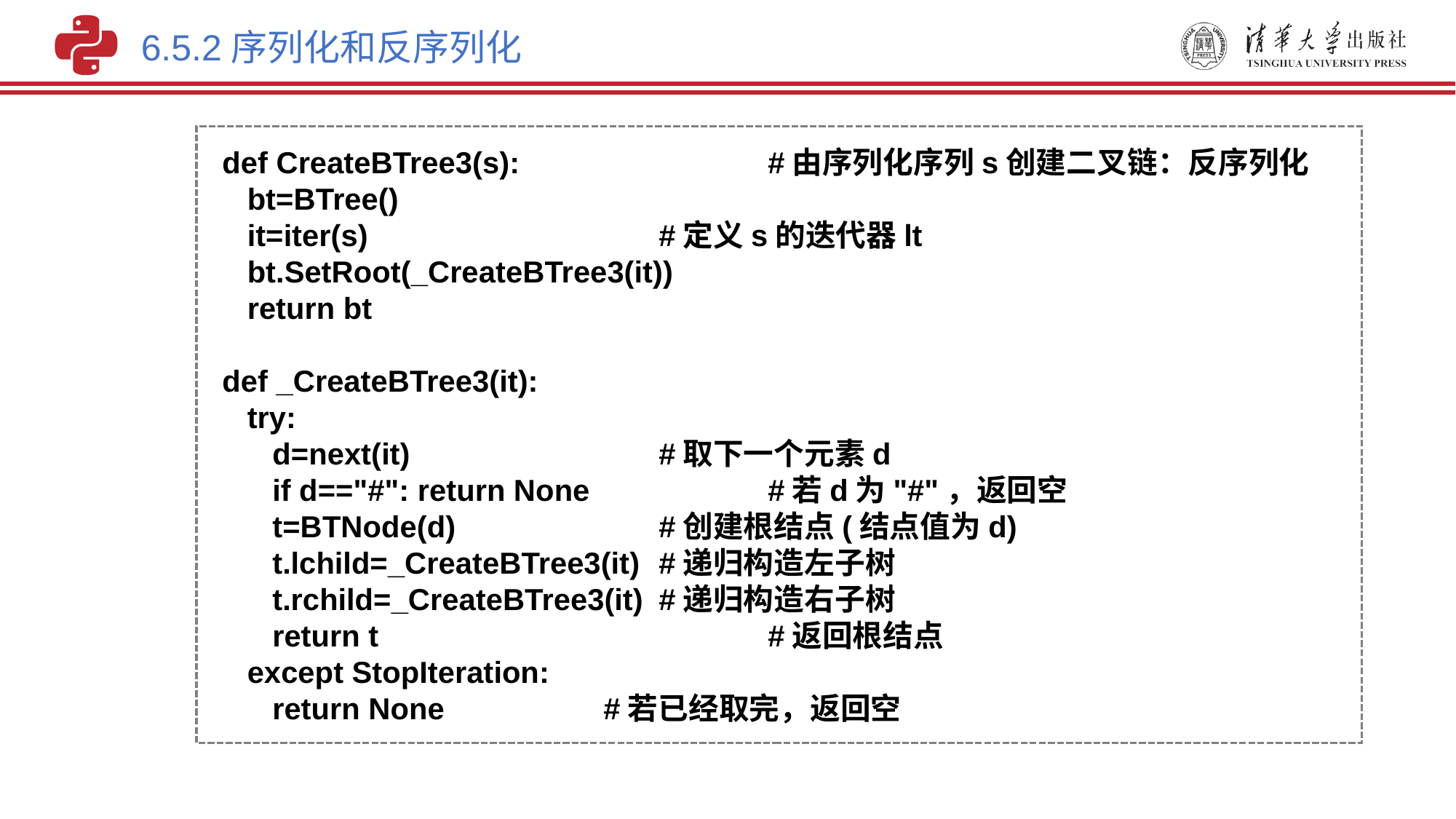

6.5.2序列化和反序列化
def CreateBTree3(s): 		     	#由序列化序列s创建二叉链：反序列化
   bt=BTree()
   it=iter(s)                      	#定义s的迭代器lt
   bt.SetRoot(_CreateBTree3(it))
   return bt

def _CreateBTree3(it):
   try:
      d=next(it)			#取下一个元素d
      if d=="#": return None		#若d为"#"，返回空
      t=BTNode(d)         		#创建根结点(结点值为d)
      t.lchild=_CreateBTree3(it)	#递归构造左子树
      t.rchild=_CreateBTree3(it)	#递归构造右子树
      return t				#返回根结点
   except StopIteration:
      return None                   #若已经取完，返回空